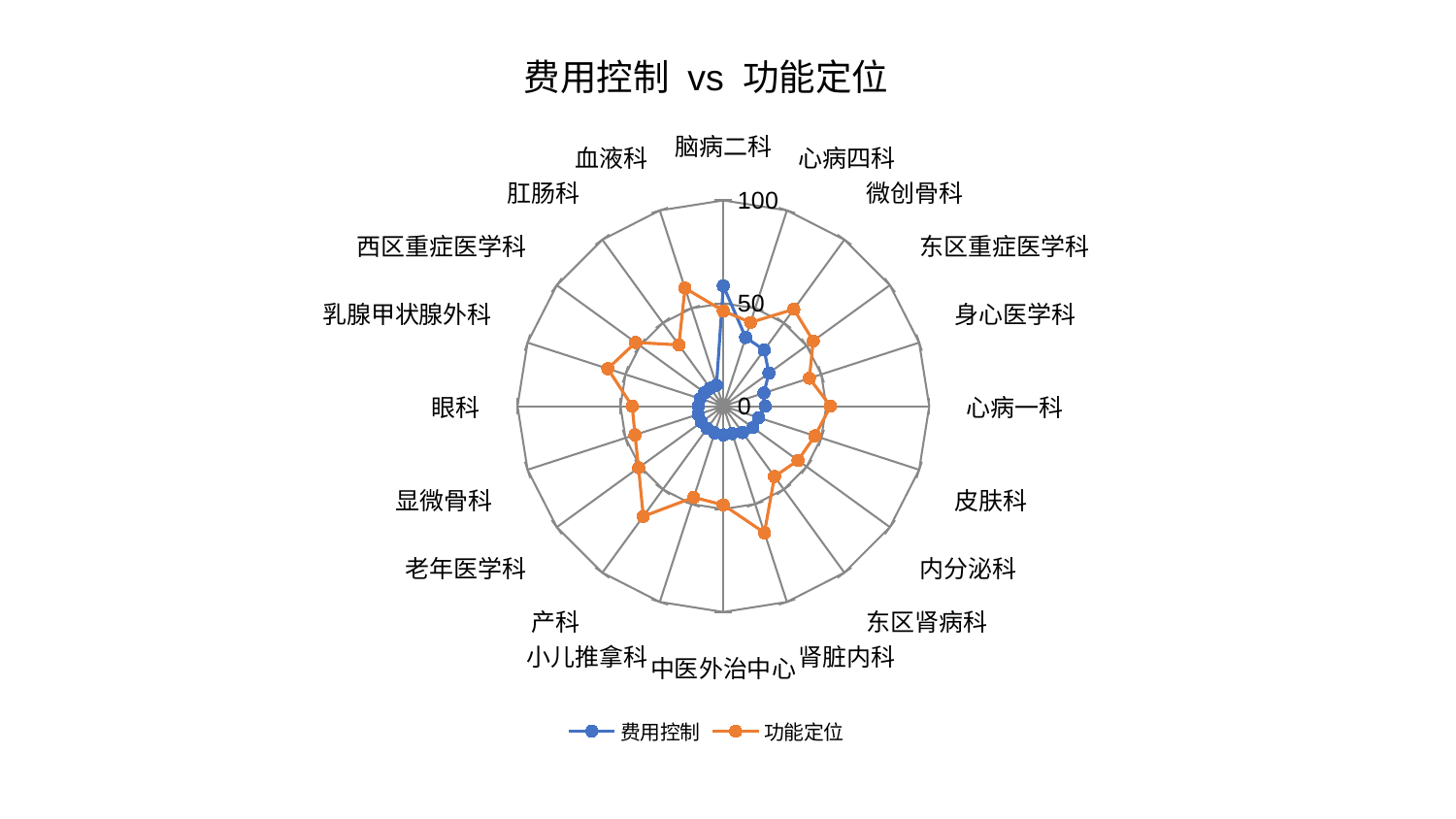

### Chart: 费用控制 vs 功能定位

| Category | 费用控制 | 功能定位 |
|---|---|---|
| 脑病二科 | 58.4621399390075 | 46.29610089212399 |
| 心病四科 | 35.110712415814724 | 42.774482485698876 |
| 微创骨科 | 33.72675744661079 | 58.25246415044717 |
| 东区重症医学科 | 27.376149655467326 | 53.96315066492209 |
| 身心医学科 | 20.749311909070094 | 43.93396809159334 |
| 心病一科 | 20.299495210261398 | 52.06099339167078 |
| 皮肤科 | 18.080167552098303 | 46.76226634389586 |
| 内分泌科 | 17.736003988808196 | 44.82090365628721 |
| 东区肾病科 | 15.83393382106001 | 42.2606855907485 |
| 肾脏内科 | 13.989621596892967 | 64.66750281835802 |
| 中医外治中心 | 13.945418131106578 | 47.97338137374066 |
| 小儿推拿科 | 13.648906915428235 | 46.58688538645112 |
| 产科 | 13.394443168604276 | 66.18108841014076 |
| 老年医学科 | 13.142375672599934 | 50.90216128303733 |
| 显微骨科 | 12.867649879522773 | 45.15136290978349 |
| 眼科 | 12.166419004786652 | 44.27983068772405 |
| 乳腺甲状腺外科 | 11.874368663810767 | 59.02886956805242 |
| 西区重症医学科 | 11.213133288046516 | 52.677113469537325 |
| 肛肠科 | 10.808005970824459 | 36.79089070144961 |
| 血液科 | 10.734160158855836 | 60.317663084567485 |
67